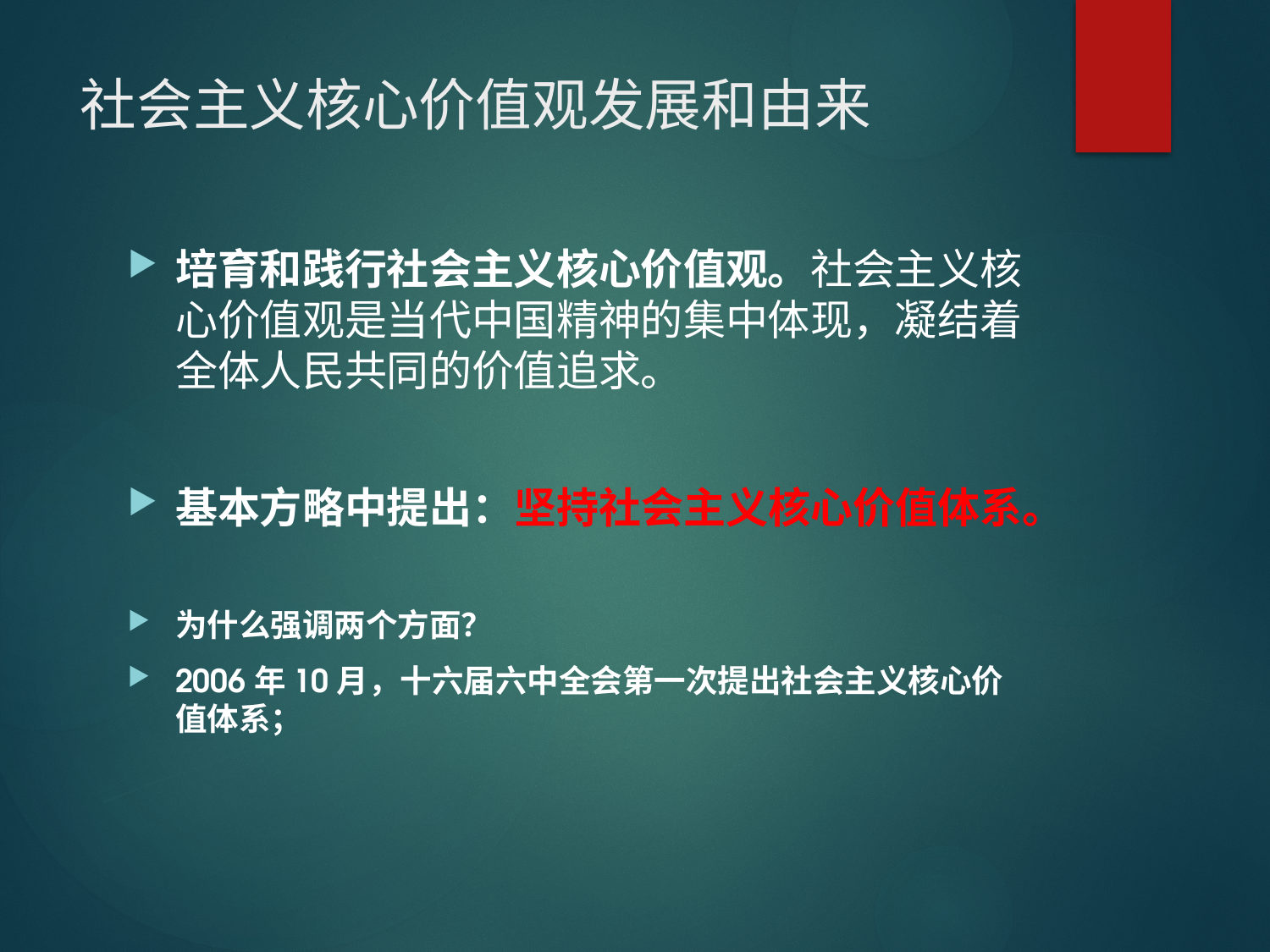

# 社会主义核心价值观发展和由来
培育和践行社会主义核心价值观。社会主义核心价值观是当代中国精神的集中体现，凝结着全体人民共同的价值追求。

基本方略中提出：坚持社会主义核心价值体系。

为什么强调两个方面？
2006年10月，十六届六中全会第一次提出社会主义核心价值体系；